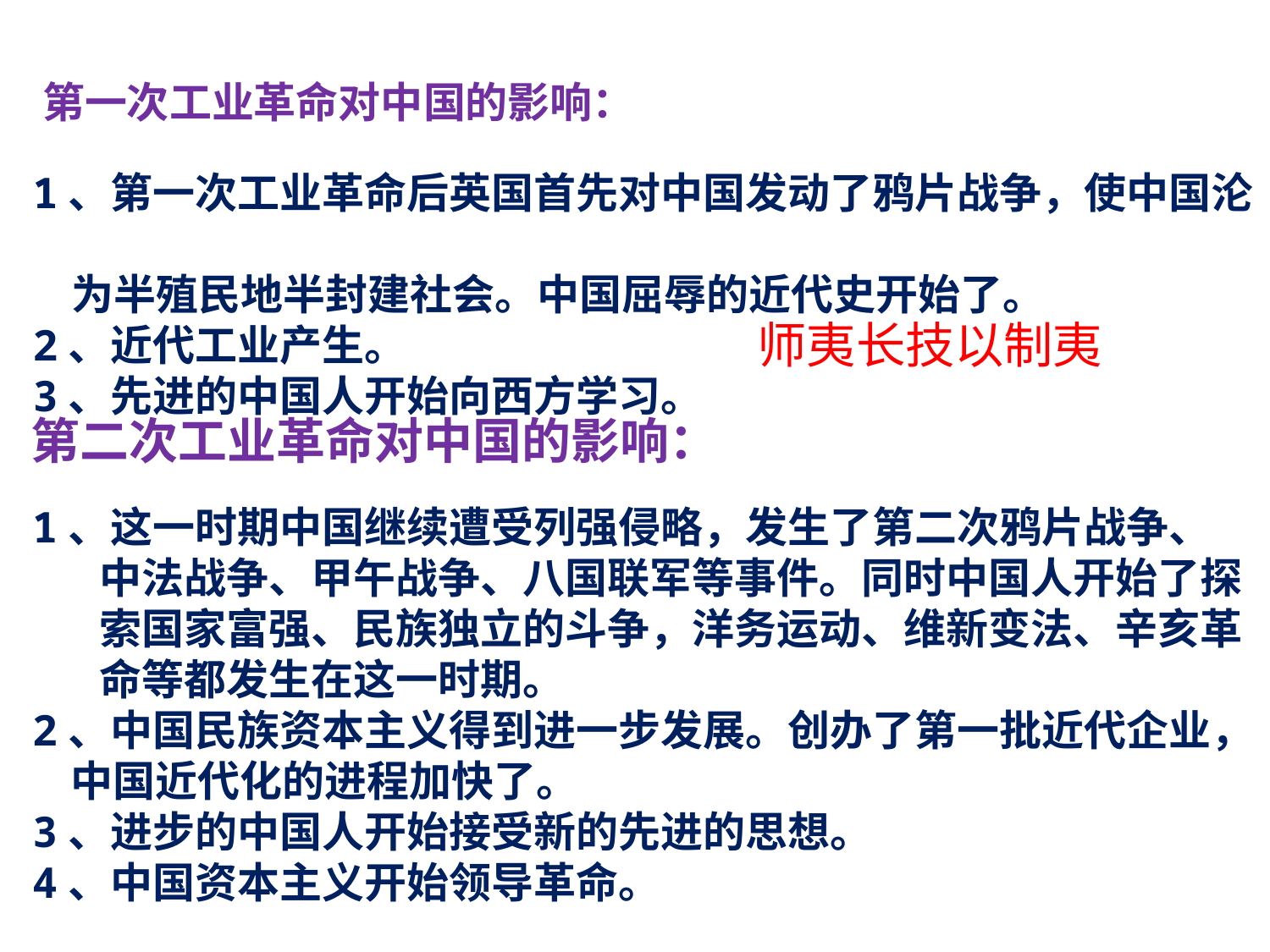

第一次工业革命对中国的影响：
1、第一次工业革命后英国首先对中国发动了鸦片战争，使中国沦
   为半殖民地半封建社会。中国屈辱的近代史开始了。
2、近代工业产生。
3、先进的中国人开始向西方学习。
师夷长技以制夷
第二次工业革命对中国的影响：
1、这一时期中国继续遭受列强侵略，发生了第二次鸦片战争、
      中法战争、甲午战争、八国联军等事件。同时中国人开始了探
      索国家富强、民族独立的斗争，洋务运动、维新变法、辛亥革
      命等都发生在这一时期。
2、中国民族资本主义得到进一步发展。创办了第一批近代企业，
   中国近代化的进程加快了。
3、进步的中国人开始接受新的先进的思想。
4、中国资本主义开始领导革命。